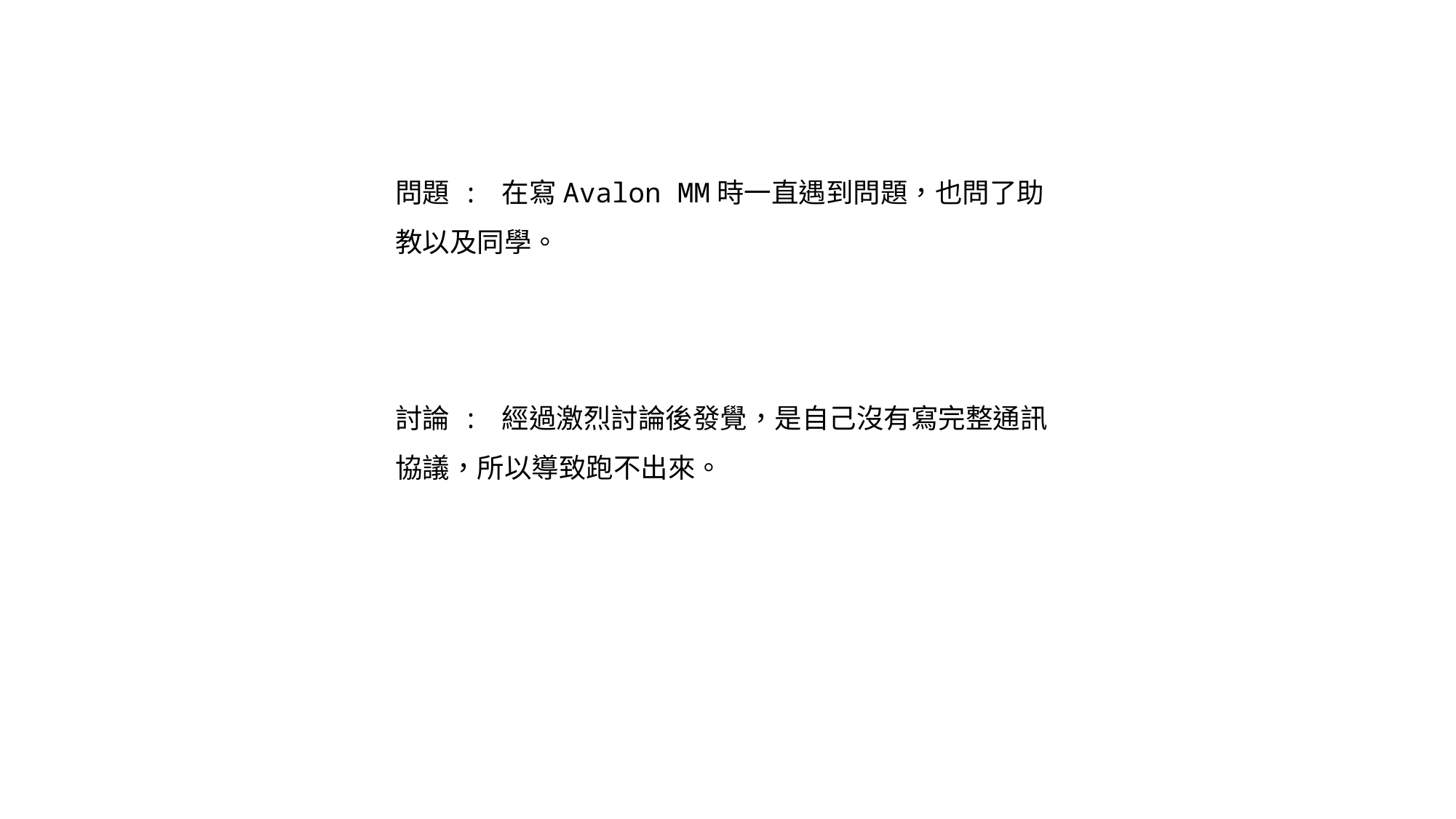

問題 : 在寫Avalon MM時一直遇到問題，也問了助教以及同學。
討論 : 經過激烈討論後發覺，是自己沒有寫完整通訊協議，所以導致跑不出來。